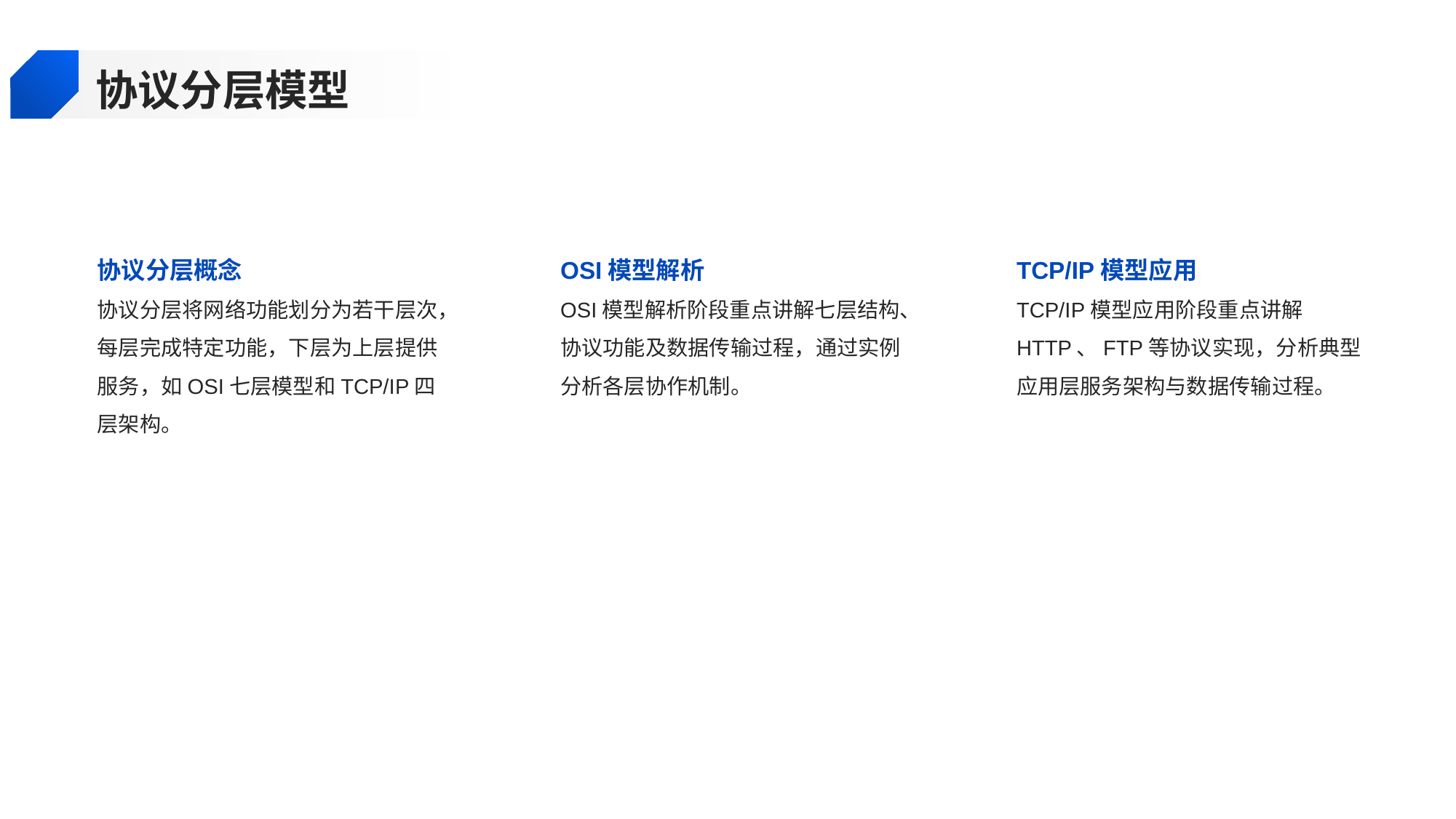

协议分层模型
协议分层概念
OSI模型解析
TCP/IP模型应用
协议分层将网络功能划分为若干层次，每层完成特定功能，下层为上层提供服务，如OSI七层模型和TCP/IP四层架构。
OSI模型解析阶段重点讲解七层结构、协议功能及数据传输过程，通过实例分析各层协作机制。
TCP/IP模型应用阶段重点讲解HTTP、FTP等协议实现，分析典型应用层服务架构与数据传输过程。